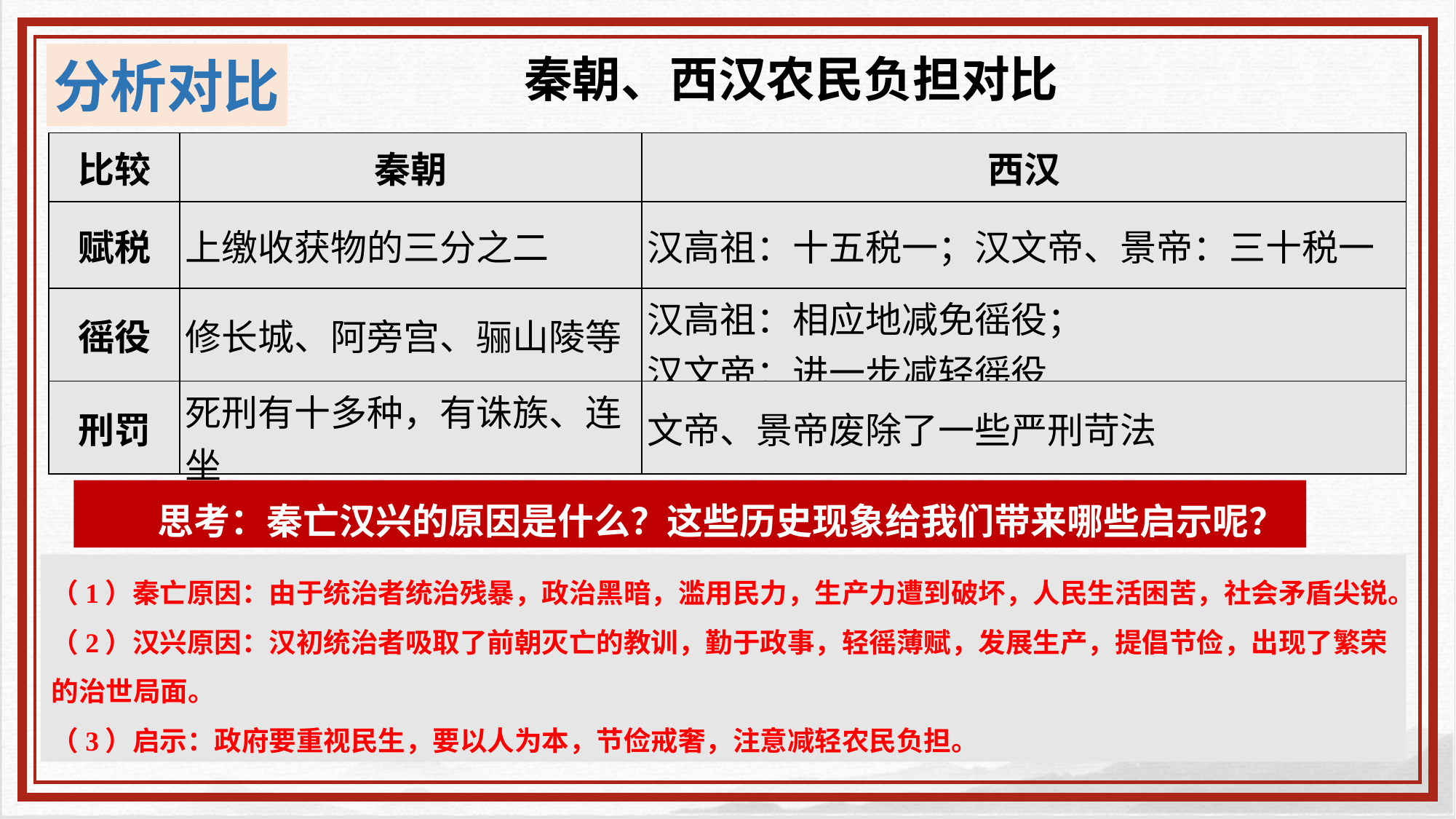

分析对比
秦朝、西汉农民负担对比
| 比较 | 秦朝 | 西汉 |
| --- | --- | --- |
| 赋税 | 上缴收获物的三分之二 | 汉高祖：十五税一；汉文帝、景帝：三十税一 |
| 徭役 | 修长城、阿旁宫、骊山陵等 | 汉高祖：相应地减免徭役； 汉文帝：进一步减轻徭役 |
| 刑罚 | 死刑有十多种，有诛族、连坐 | 文帝、景帝废除了一些严刑苛法 |
　　思考：秦亡汉兴的原因是什么？这些历史现象给我们带来哪些启示呢？
（1）秦亡原因：由于统治者统治残暴，政治黑暗，滥用民力，生产力遭到破坏，人民生活困苦，社会矛盾尖锐。
（2）汉兴原因：汉初统治者吸取了前朝灭亡的教训，勤于政事，轻徭薄赋，发展生产，提倡节俭，出现了繁荣的治世局面。
（3）启示：政府要重视民生，要以人为本，节俭戒奢，注意减轻农民负担。